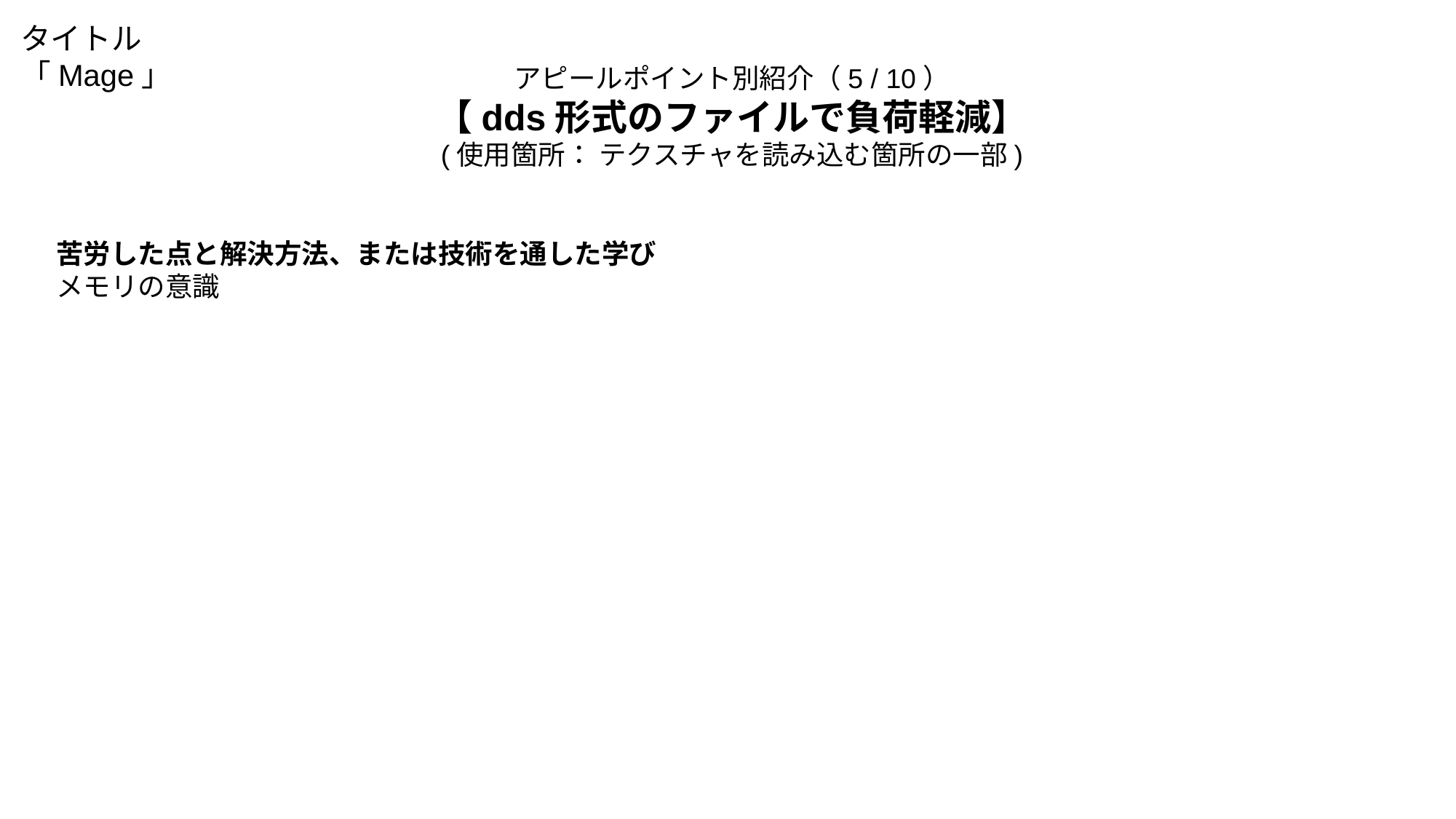

タイトル「Mage」
アピールポイント別紹介（5 / 10）
【dds形式のファイルで負荷軽減】
(使用箇所： テクスチャを読み込む箇所の一部)
苦労した点と解決方法、または技術を通した学び
メモリの意識